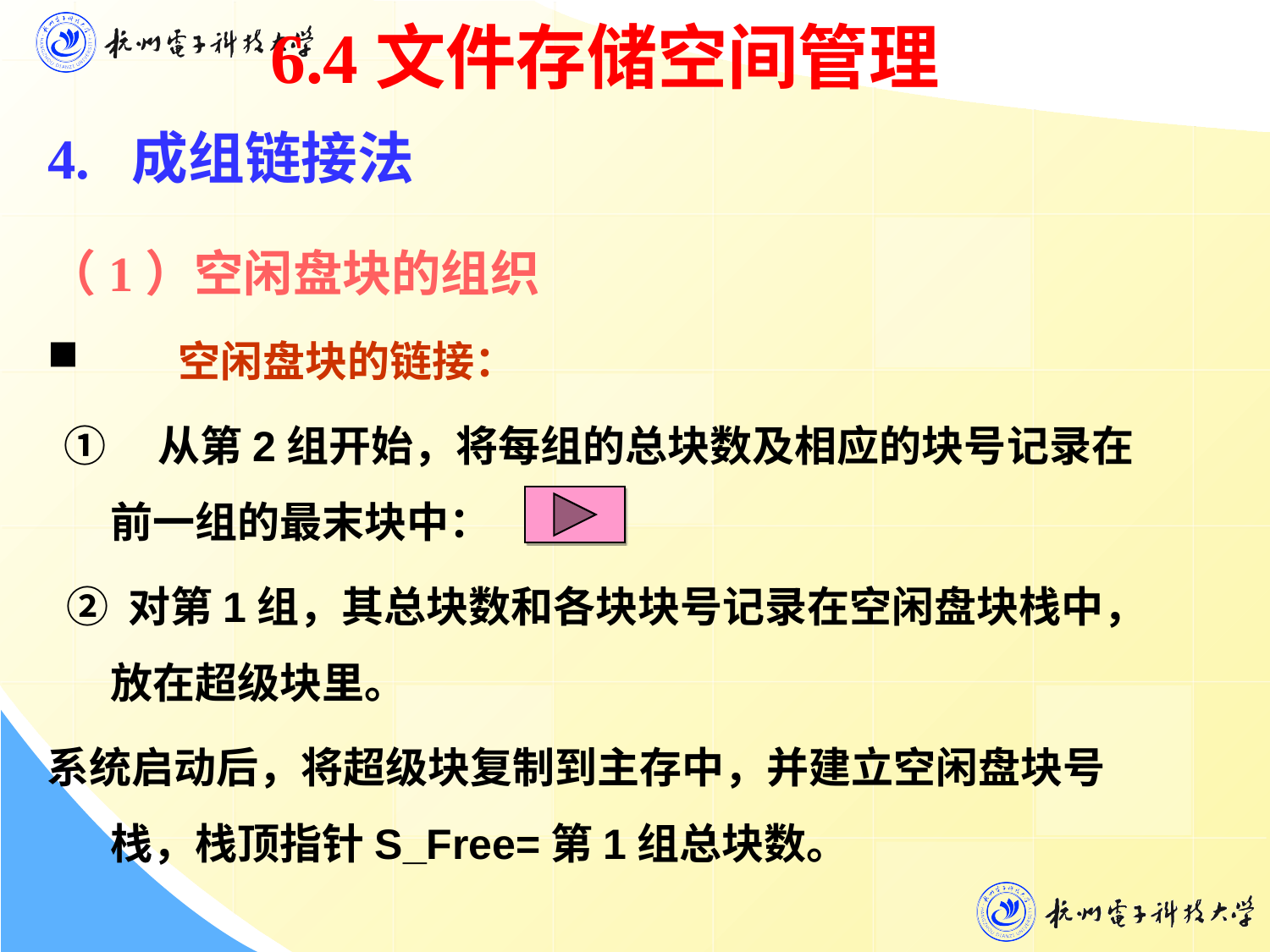

6.4文件存储空间管理
4.  成组链接法
（1）空闲盘块的组织
      空闲盘块的链接：
  ①　从第2组开始，将每组的总块数及相应的块号记录在前一组的最末块中：
  ② 对第1组，其总块数和各块块号记录在空闲盘块栈中，放在超级块里。
系统启动后，将超级块复制到主存中，并建立空闲盘块号栈，栈顶指针S_Free=第1组总块数。